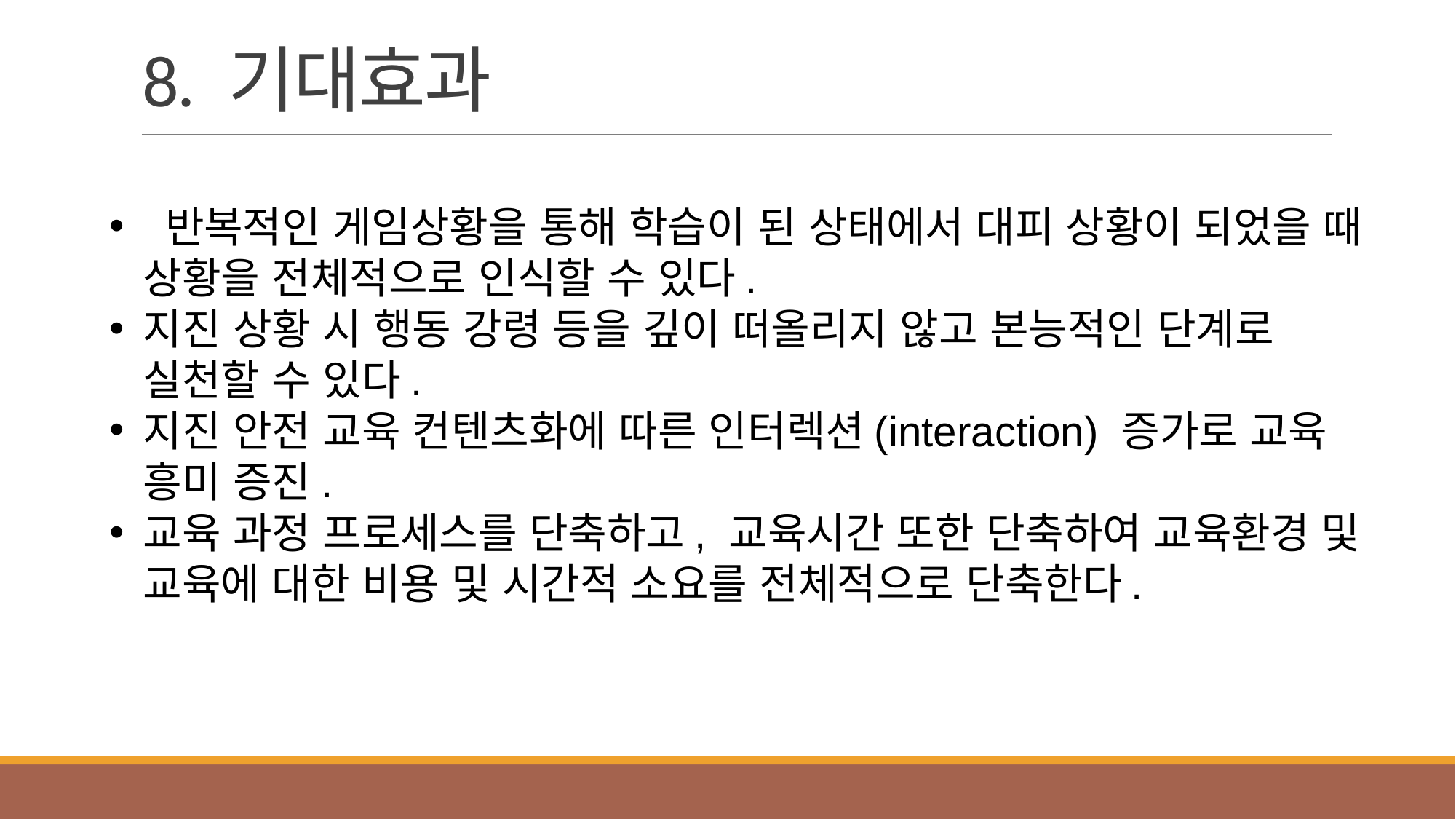

# 8. 기대효과
 반복적인 게임상황을 통해 학습이 된 상태에서 대피 상황이 되었을 때 상황을 전체적으로 인식할 수 있다.
지진 상황 시 행동 강령 등을 깊이 떠올리지 않고 본능적인 단계로 실천할 수 있다.
지진 안전 교육 컨텐츠화에 따른 인터렉션(interaction) 증가로 교육 흥미 증진.
교육 과정 프로세스를 단축하고, 교육시간 또한 단축하여 교육환경 및 교육에 대한 비용 및 시간적 소요를 전체적으로 단축한다.